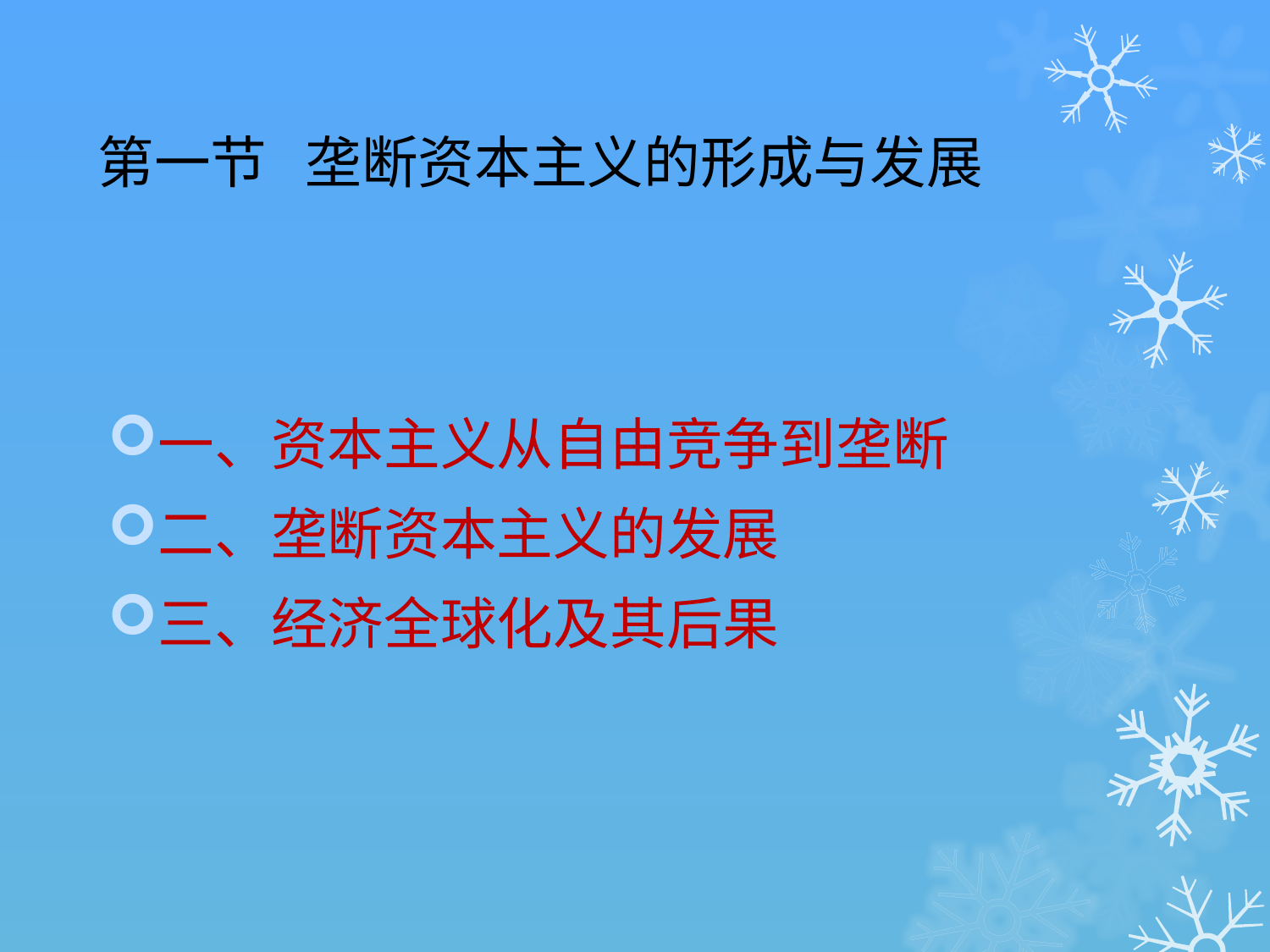

# 第一节   垄断资本主义的形成与发展
一、资本主义从自由竞争到垄断
二、垄断资本主义的发展
三、经济全球化及其后果